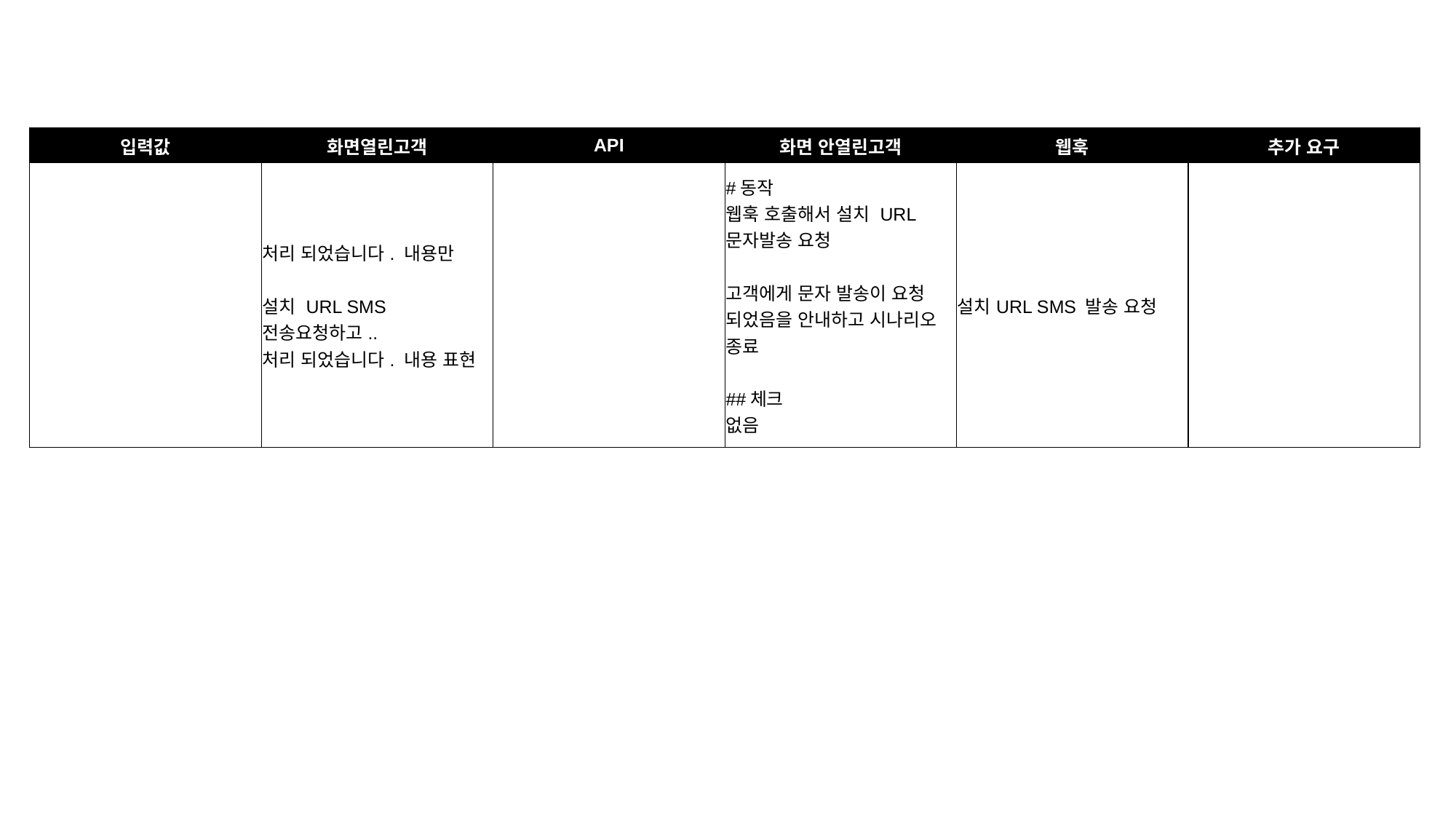

| 입력값 | 화면열린고객 | API | 화면 안열린고객 | 웹훅 | 추가 요구 |
| --- | --- | --- | --- | --- | --- |
|  | 처리 되었습니다. 내용만 설치 URL SMS 전송요청하고.. 처리 되었습니다. 내용 표현 |  | #동작 웹훅 호출해서 설치 URL 문자발송 요청 고객에게 문자 발송이 요청 되었음을 안내하고 시나리오 종료 ##체크 없음 | 설치URL SMS 발송 요청 |  |